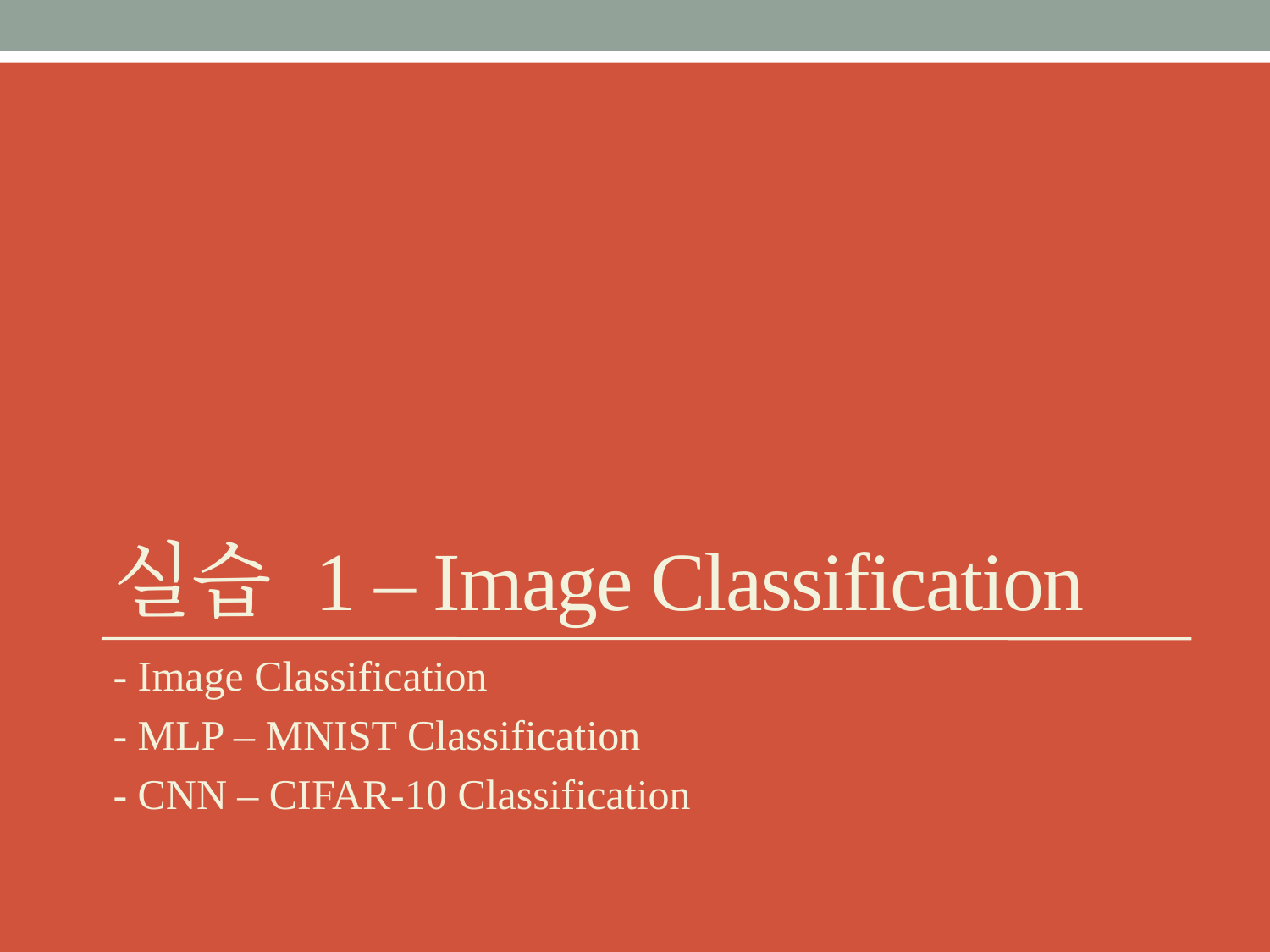

# 실습 1 – Image Classification
- Image Classification
- MLP – MNIST Classification
- CNN – CIFAR-10 Classification